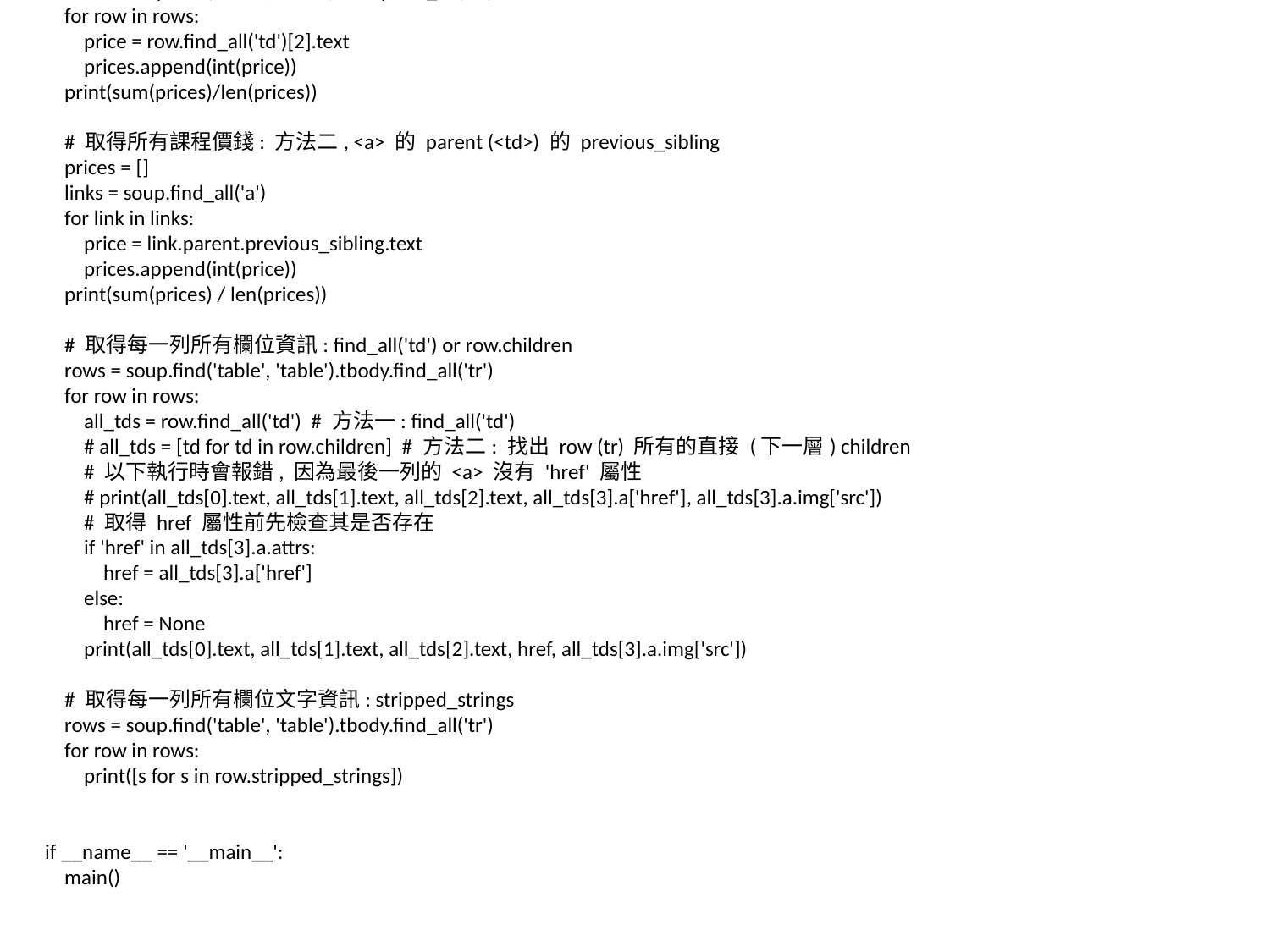

import requests
from bs4 import BeautifulSoup

def main():
    resp = requests.get('http://jwlin.github.io/py-scraping-analysis-book/ch2/table/table.html')
    soup = BeautifulSoup(resp.text, 'html.parser')

    # 計算課程均價
    # 取得所有課程價錢: 方法一, 使用 index
    prices = []
    rows = soup.find('table', 'table').tbody.find_all('tr')
    for row in rows:
        price = row.find_all('td')[2].text
        prices.append(int(price))
    print(sum(prices)/len(prices))

    # 取得所有課程價錢: 方法二, <a> 的 parent (<td>) 的 previous_sibling
    prices = []
    links = soup.find_all('a')
    for link in links:
        price = link.parent.previous_sibling.text
        prices.append(int(price))
    print(sum(prices) / len(prices))

    # 取得每一列所有欄位資訊: find_all('td') or row.children
    rows = soup.find('table', 'table').tbody.find_all('tr')
    for row in rows:
        all_tds = row.find_all('td')  # 方法一: find_all('td')
        # all_tds = [td for td in row.children]  # 方法二: 找出 row (tr) 所有的直接 (下一層) children
        # 以下執行時會報錯, 因為最後一列的 <a> 沒有 'href' 屬性
        # print(all_tds[0].text, all_tds[1].text, all_tds[2].text, all_tds[3].a['href'], all_tds[3].a.img['src'])
        # 取得 href 屬性前先檢查其是否存在
        if 'href' in all_tds[3].a.attrs:
            href = all_tds[3].a['href']
        else:
            href = None
        print(all_tds[0].text, all_tds[1].text, all_tds[2].text, href, all_tds[3].a.img['src'])

    # 取得每一列所有欄位文字資訊: stripped_strings
    rows = soup.find('table', 'table').tbody.find_all('tr')
    for row in rows:
        print([s for s in row.stripped_strings])

if __name__ == '__main__':
    main()